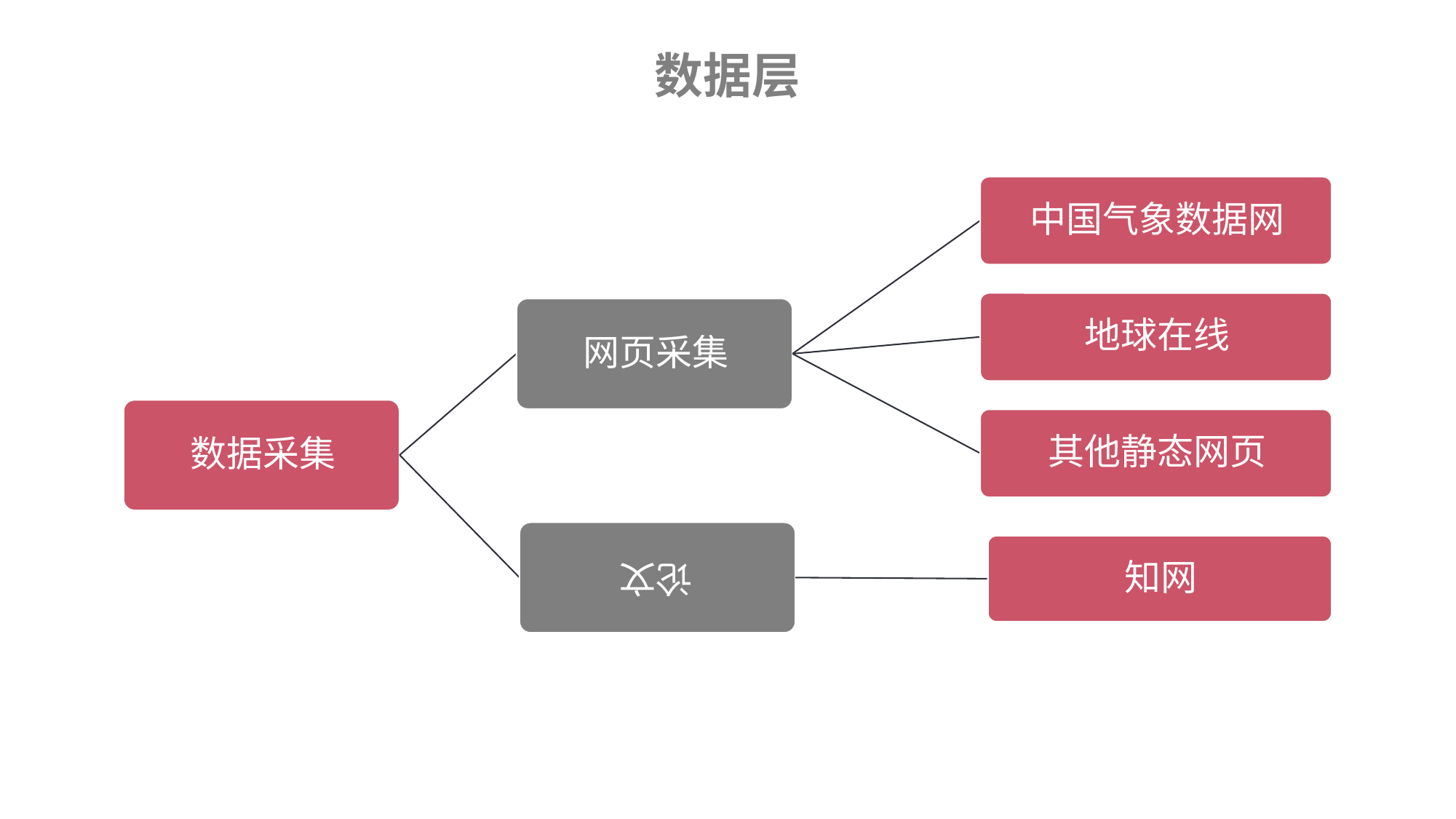

数据层
数据采集

网页采集

中国气象数据网

地球在线

其他静态网页

论文

知网